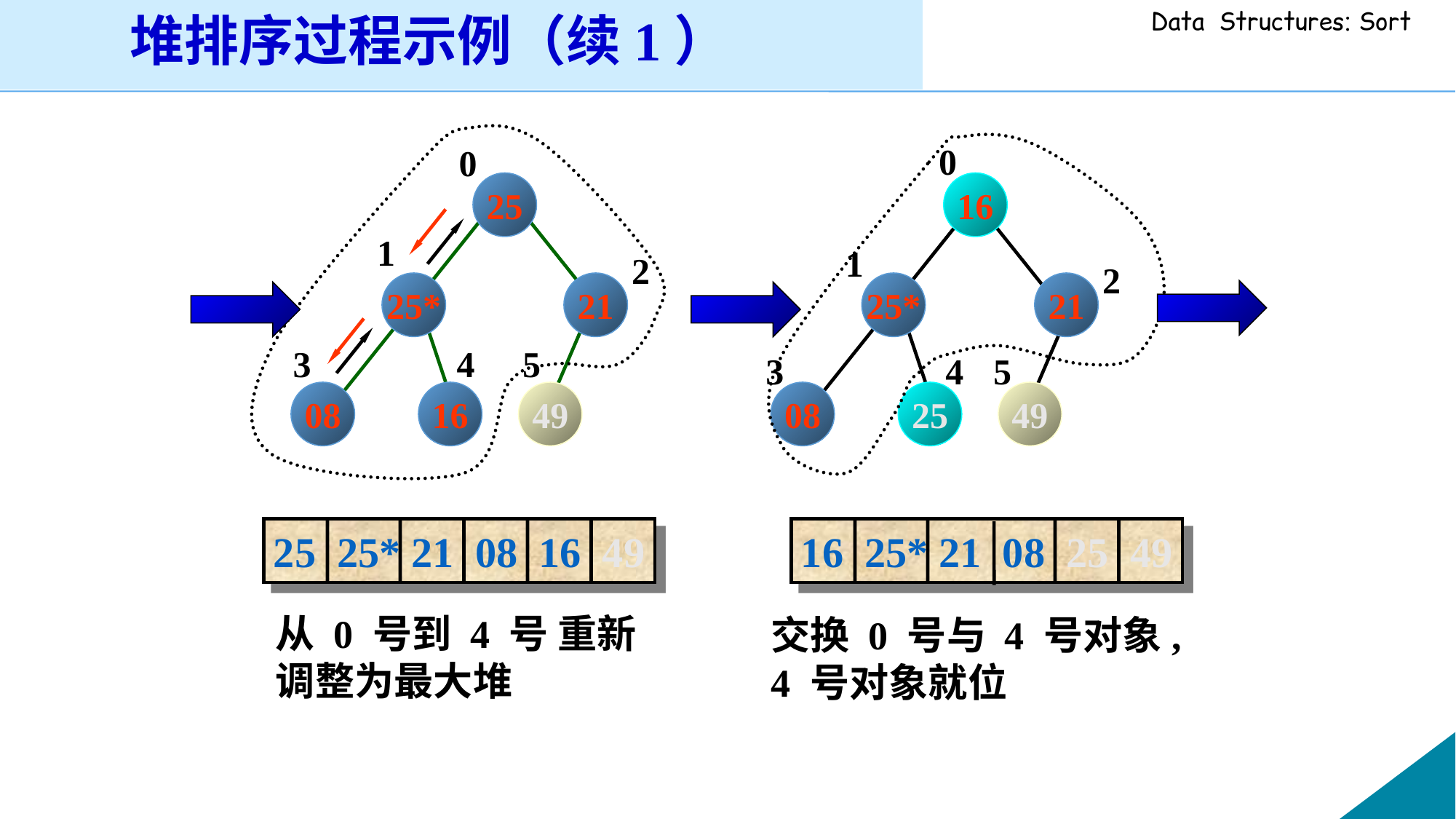

堆排序过程示例（续1）

0
0
25
16

1
1
2
2
25*
21
25*
21

3
4
5
3
4
5
08
16
49
08
25
49
25  25* 21  08  16  49

16  25* 21  08  25  49

从 0 号到 4 号 重新
调整为最大堆
交换 0 号与 4 号对象,
4 号对象就位